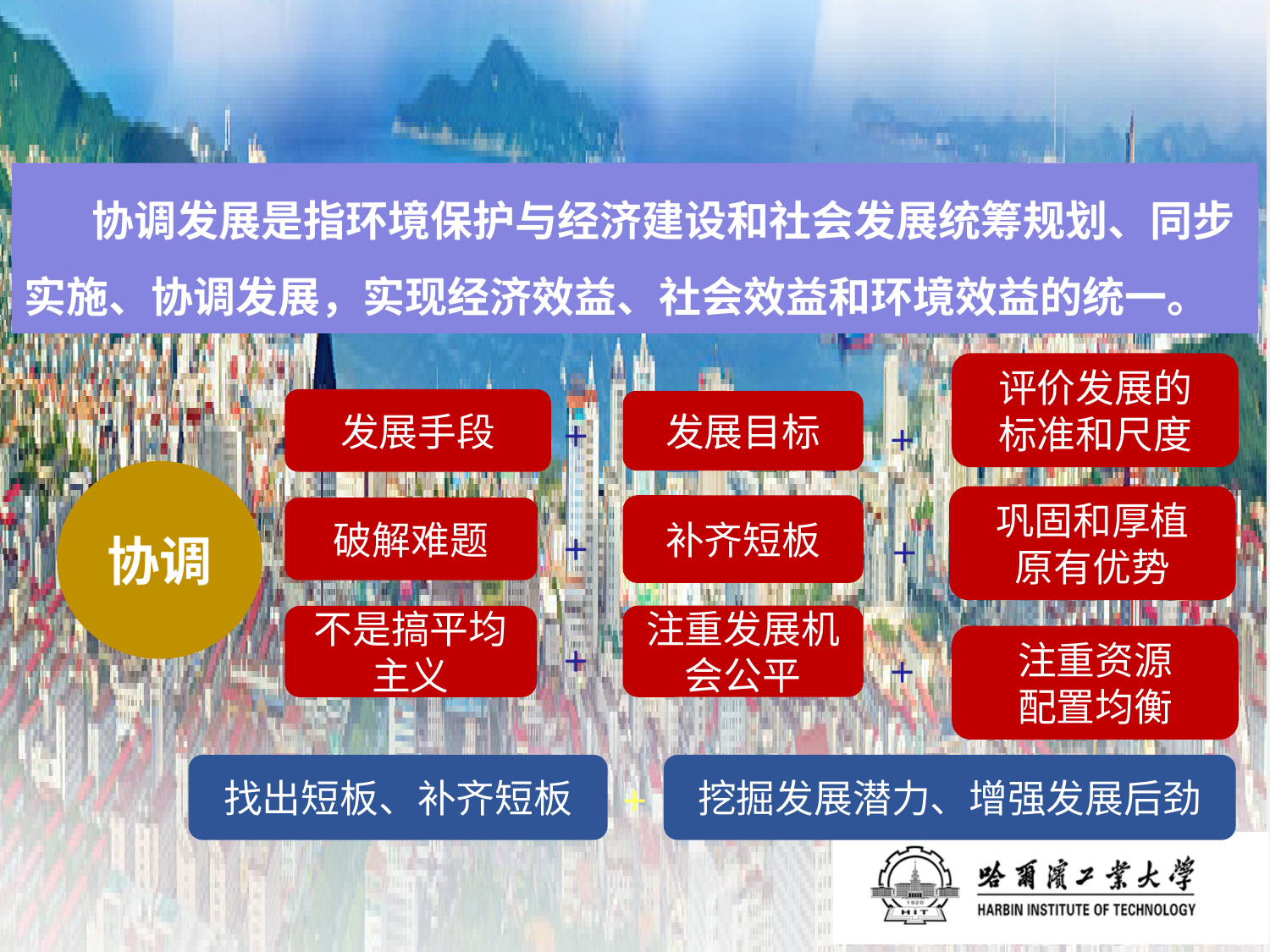

协调发展是指环境保护与经济建设和社会发展统筹规划、同步实施、协调发展，实现经济效益、社会效益和环境效益的统一。
评价发展的
标准和尺度
发展手段
发展目标
+
+
协调
巩固和厚植
原有优势
补齐短板
破解难题
+
+
注重发展机会公平
不是搞平均主义
+
注重资源
配置均衡
+
找出短板、补齐短板
挖掘发展潜力、增强发展后劲
+